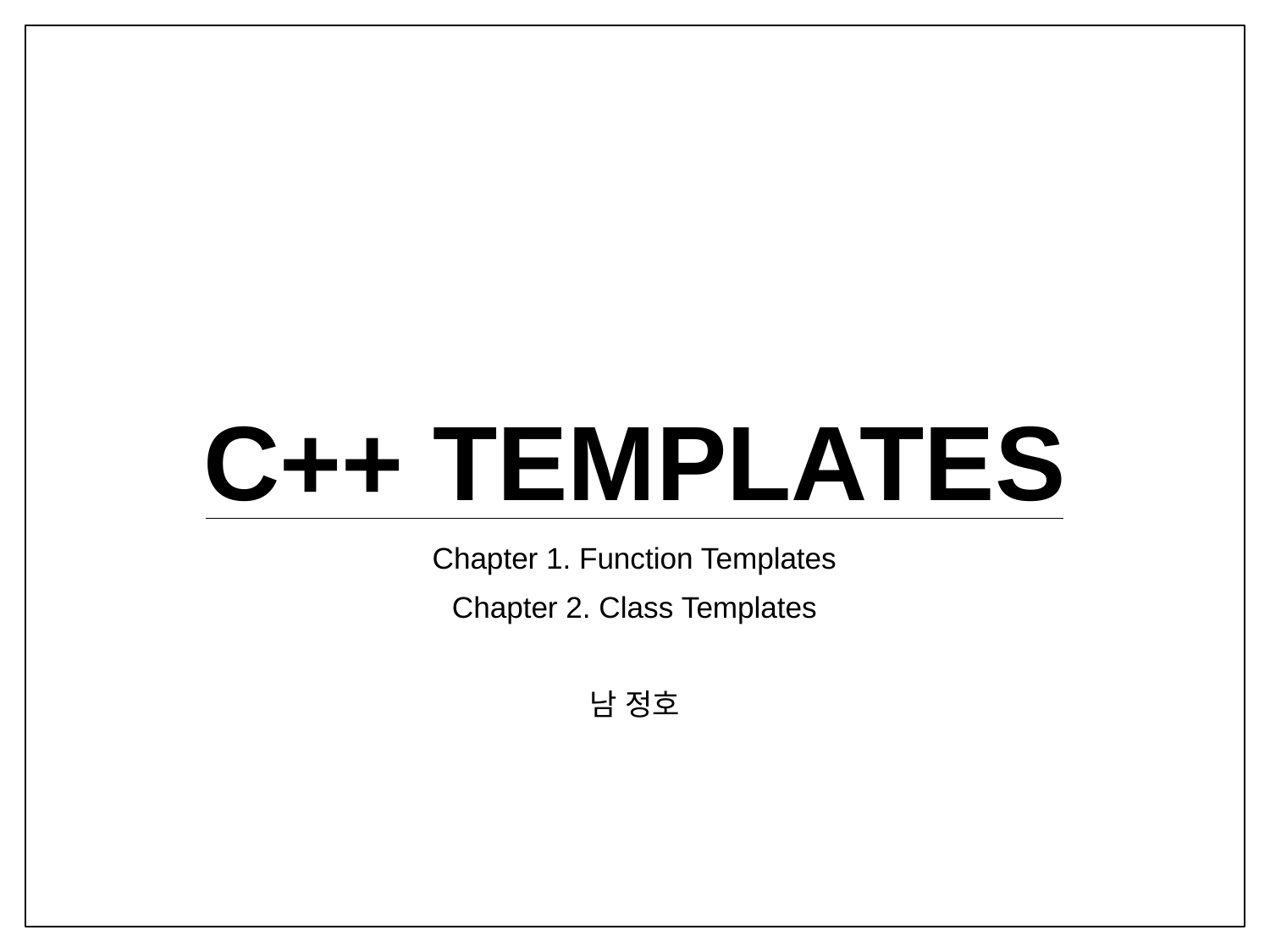

# C++ Templates
Chapter 1. Function Templates
Chapter 2. Class Templates

남 정호